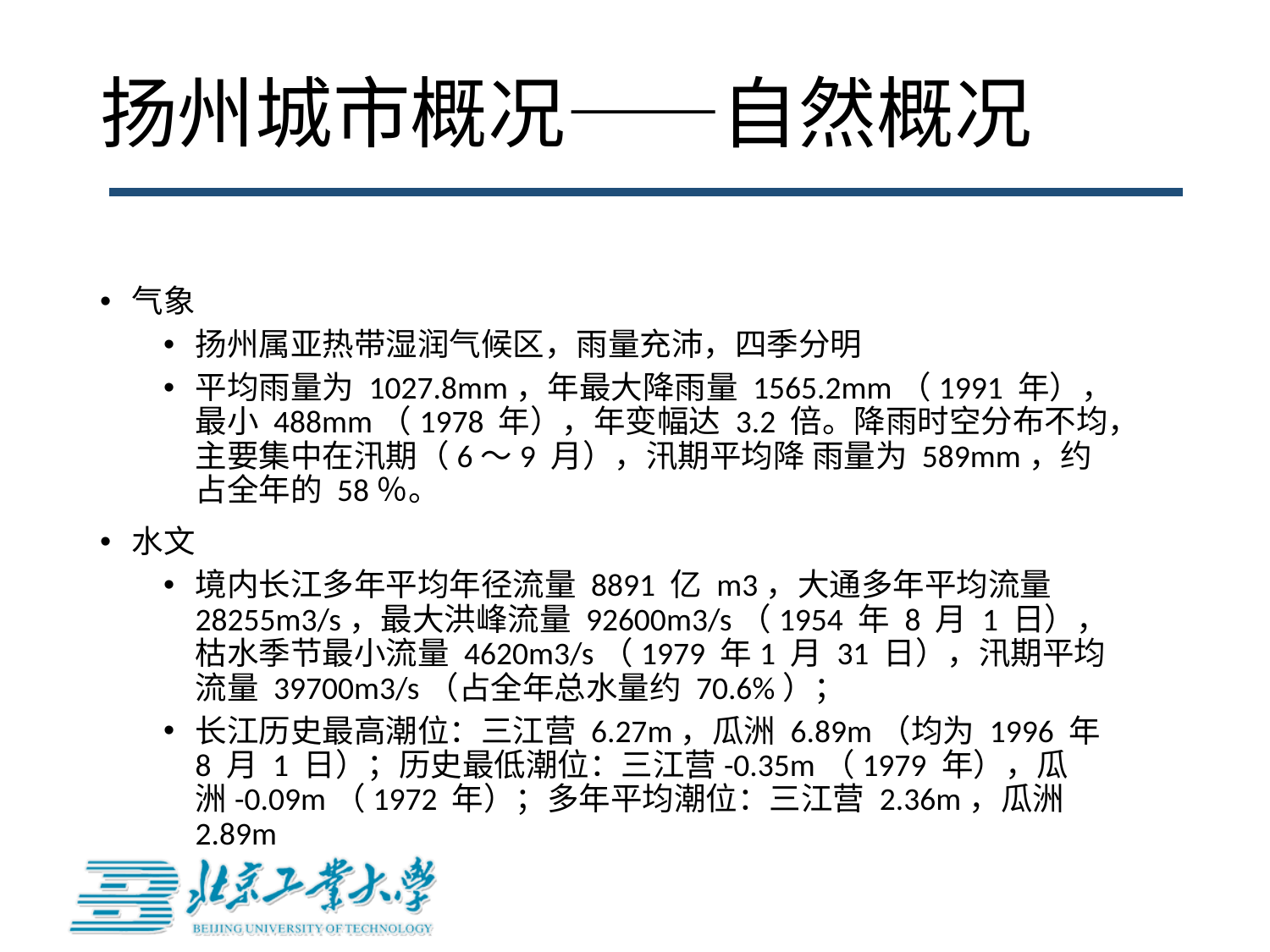

# 扬州城市概况——自然概况
气象
扬州属亚热带湿润气候区，雨量充沛，四季分明
平均雨量为 1027.8mm，年最大降雨量 1565.2mm（1991 年），最小 488mm（1978 年），年变幅达 3.2 倍。降雨时空分布不均，主要集中在汛期（6～9 月），汛期平均降 雨量为 589mm，约占全年的 58％。
水文
境内长江多年平均年径流量 8891 亿 m3，大通多年平均流量 28255m3/s，最大洪峰流量 92600m3/s（1954 年 8 月 1 日），枯水季节最小流量 4620m3/s（1979 年1 月 31 日），汛期平均流量 39700m3/s（占全年总水量约 70.6%）；
长江历史最高潮位：三江营 6.27m，瓜洲 6.89m（均为 1996 年 8 月 1 日）；历史最低潮位：三江营-0.35m（1979 年），瓜洲-0.09m（1972 年）；多年平均潮位：三江营 2.36m，瓜洲 2.89m